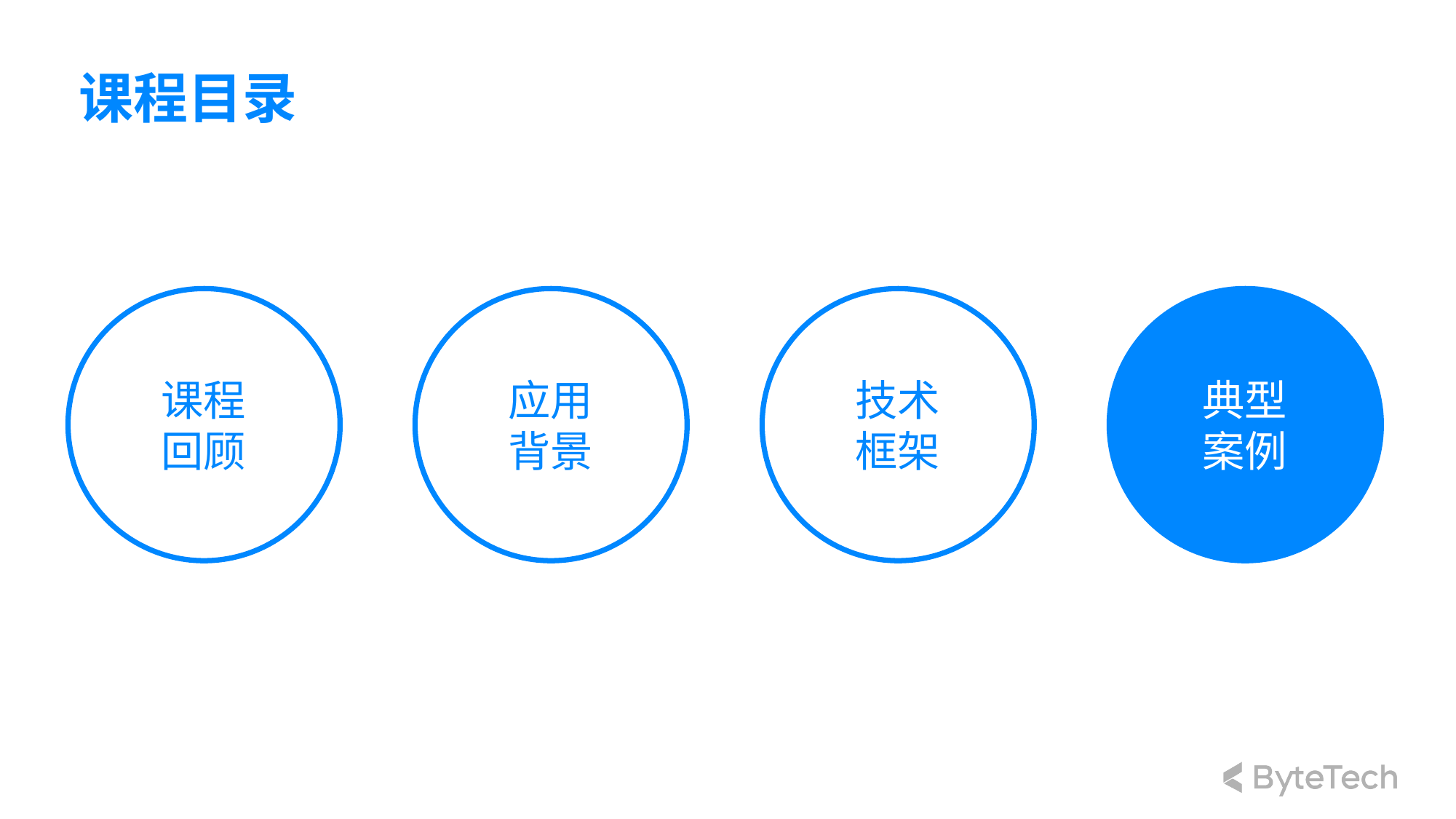

# 课程目录

课程
回顾

应用
背景

技术
框架

典型
案例